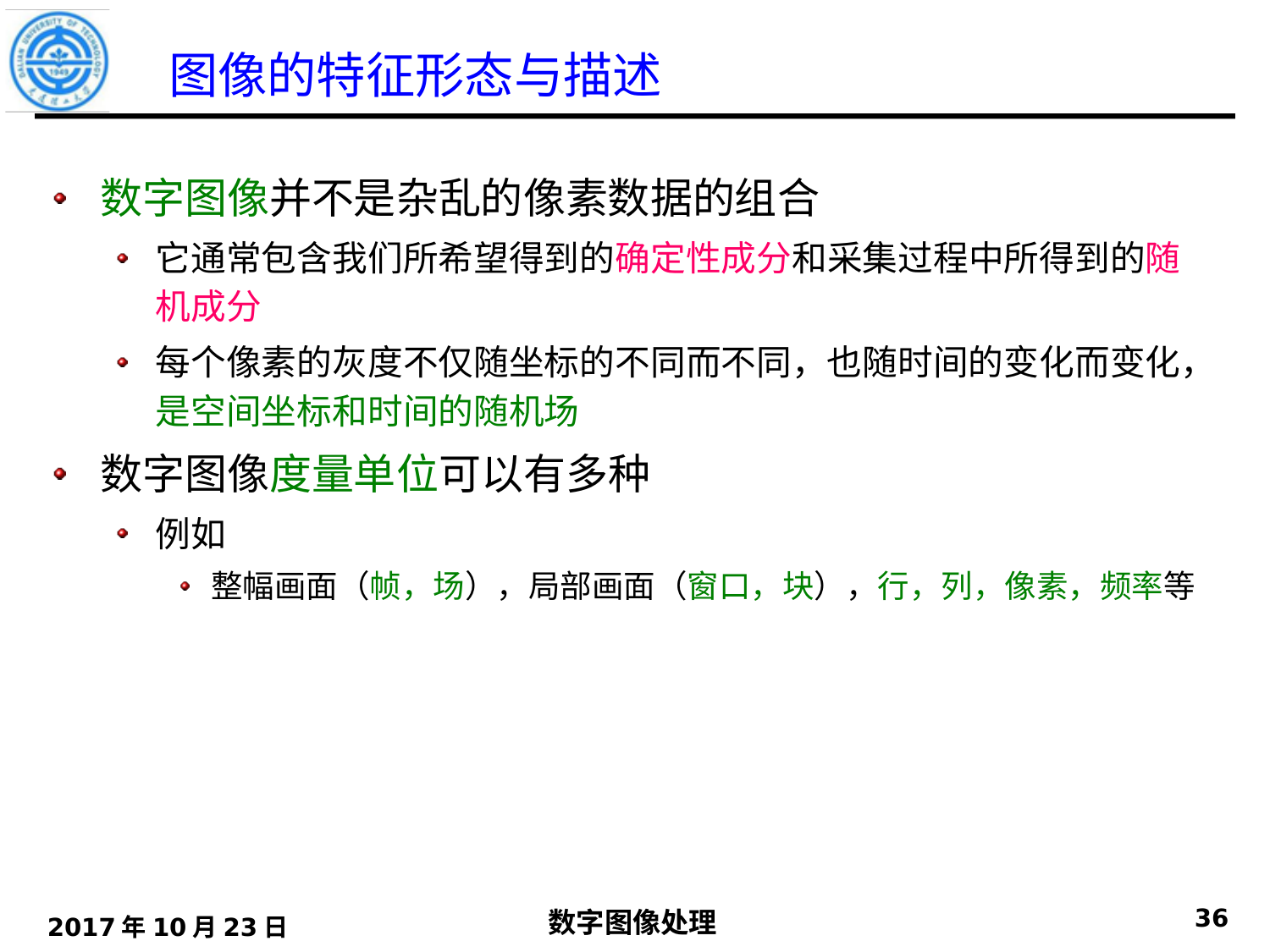

# 图像的特征形态与描述
数字图像并不是杂乱的像素数据的组合
它通常包含我们所希望得到的确定性成分和采集过程中所得到的随机成分
每个像素的灰度不仅随坐标的不同而不同，也随时间的变化而变化，是空间坐标和时间的随机场
数字图像度量单位可以有多种
例如
整幅画面（帧，场），局部画面（窗口，块），行，列，像素，频率等